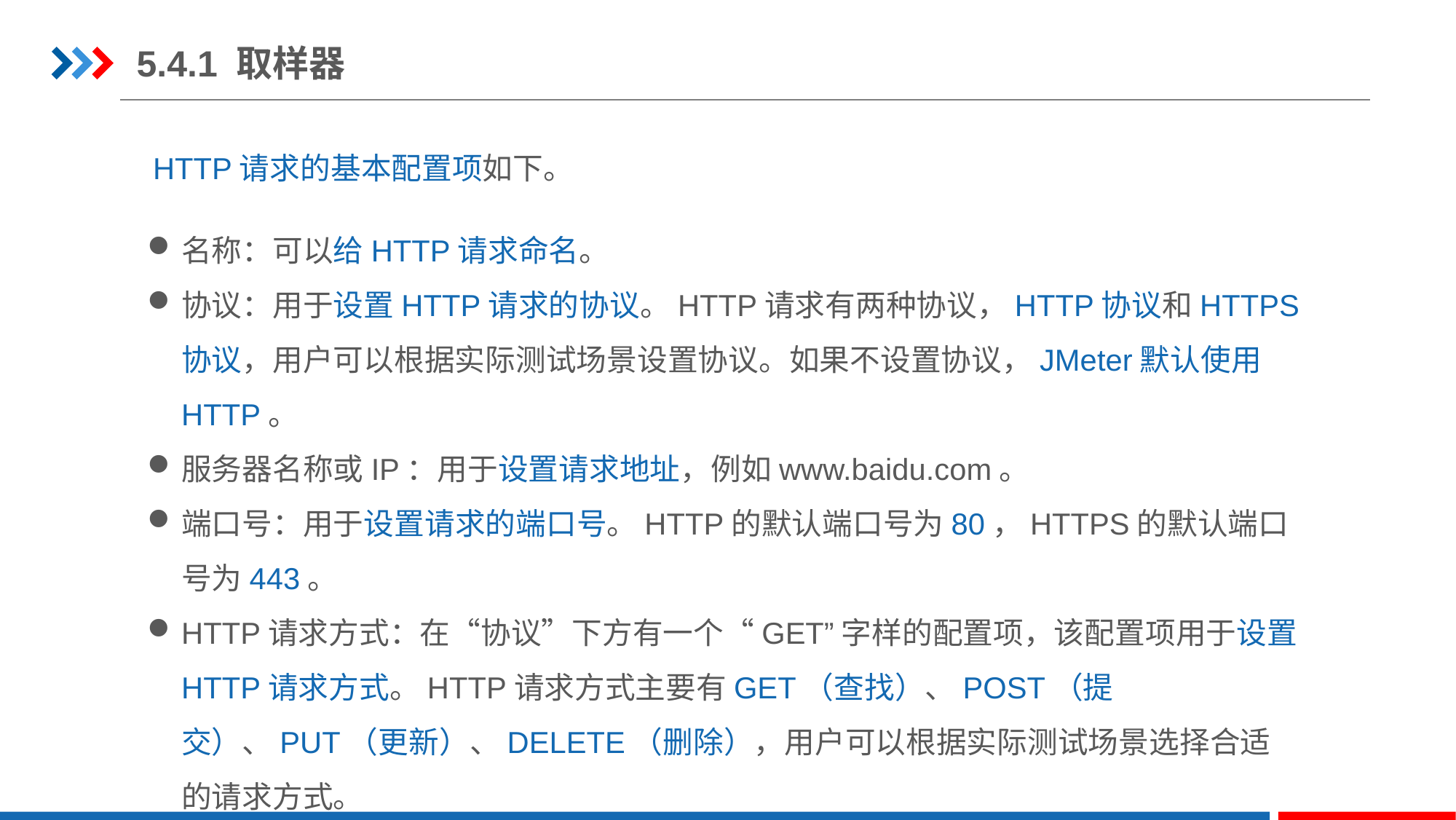

5.4.1 取样器
HTTP请求的基本配置项如下。
名称：可以给HTTP请求命名。
协议：用于设置HTTP请求的协议。HTTP请求有两种协议，HTTP协议和HTTPS协议，用户可以根据实际测试场景设置协议。如果不设置协议，JMeter默认使用HTTP。
服务器名称或IP：用于设置请求地址，例如www.baidu.com。
端口号：用于设置请求的端口号。HTTP的默认端口号为80，HTTPS的默认端口号为443。
HTTP请求方式：在“协议”下方有一个“GET”字样的配置项，该配置项用于设置HTTP请求方式。HTTP请求方式主要有GET（查找）、POST（提交）、PUT（更新）、DELETE（删除），用户可以根据实际测试场景选择合适的请求方式。